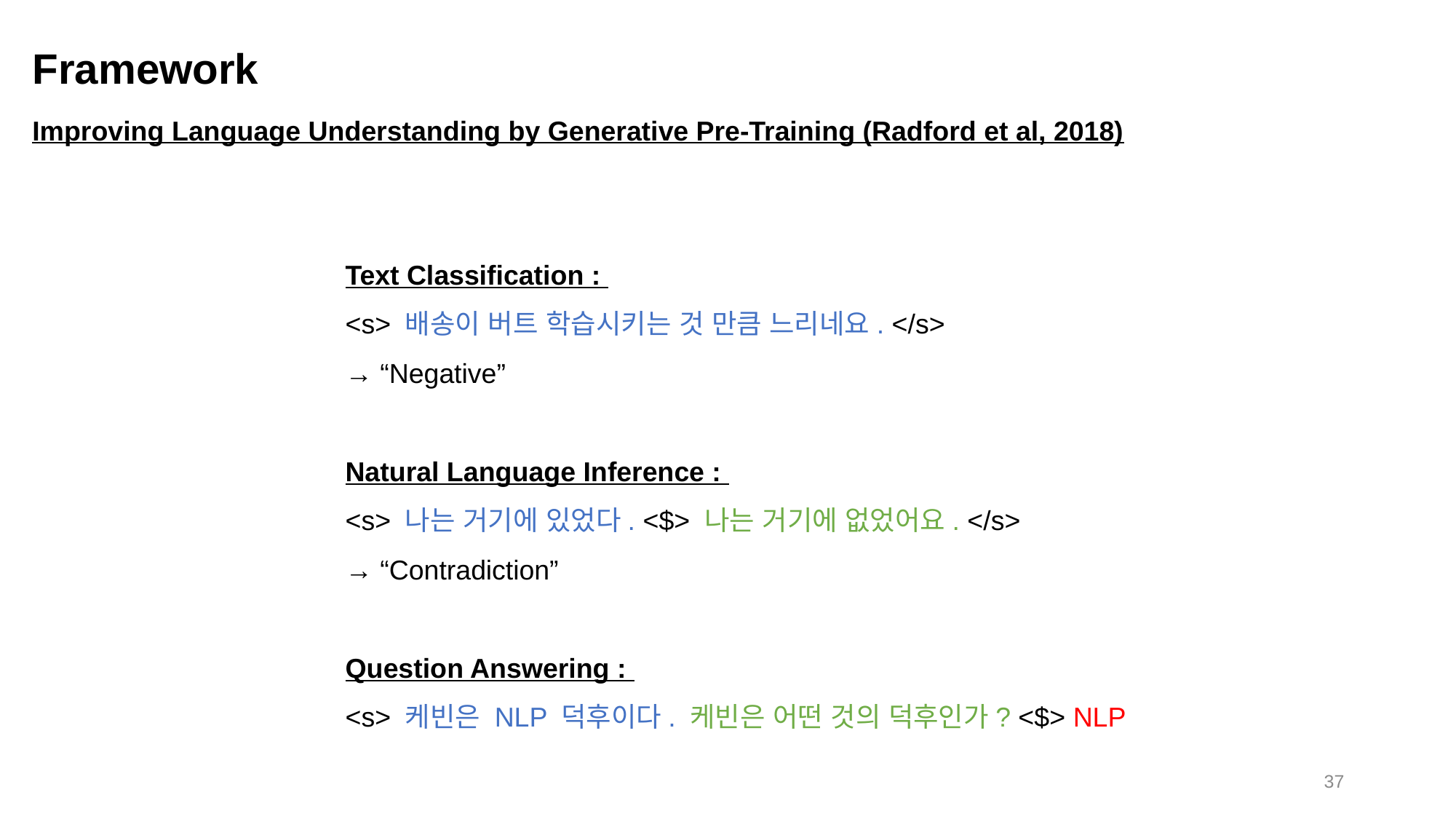

# Framework
Improving Language Understanding by Generative Pre-Training (Radford et al, 2018)

Text Classification :
<s> 배송이 버트 학습시키는 것 만큼 느리네요. </s>
→ “Negative”

Natural Language Inference :
<s> 나는 거기에 있었다. <$> 나는 거기에 없었어요. </s>
→ “Contradiction”

Question Answering :
<s> 케빈은 NLP 덕후이다. 케빈은 어떤 것의 덕후인가? <$> NLP
37